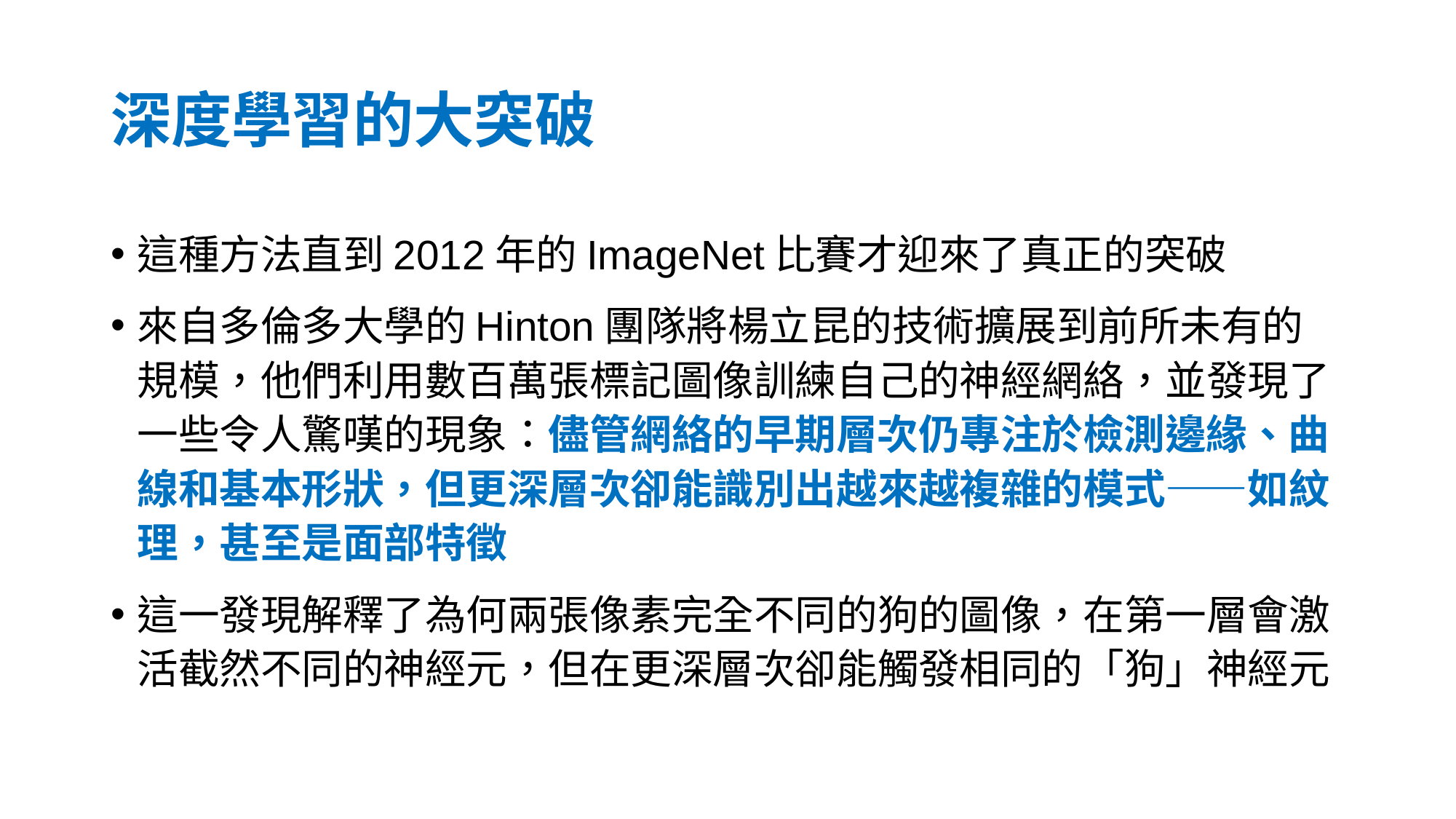

# 深度學習的大突破
這種方法直到2012年的ImageNet比賽才迎來了真正的突破
來自多倫多大學的Hinton團隊將楊立昆的技術擴展到前所未有的規模，他們利用數百萬張標記圖像訓練自己的神經網絡，並發現了一些令人驚嘆的現象：儘管網絡的早期層次仍專注於檢測邊緣、曲線和基本形狀，但更深層次卻能識別出越來越複雜的模式——如紋理，甚至是面部特徵
這一發現解釋了為何兩張像素完全不同的狗的圖像，在第一層會激活截然不同的神經元，但在更深層次卻能觸發相同的「狗」神經元